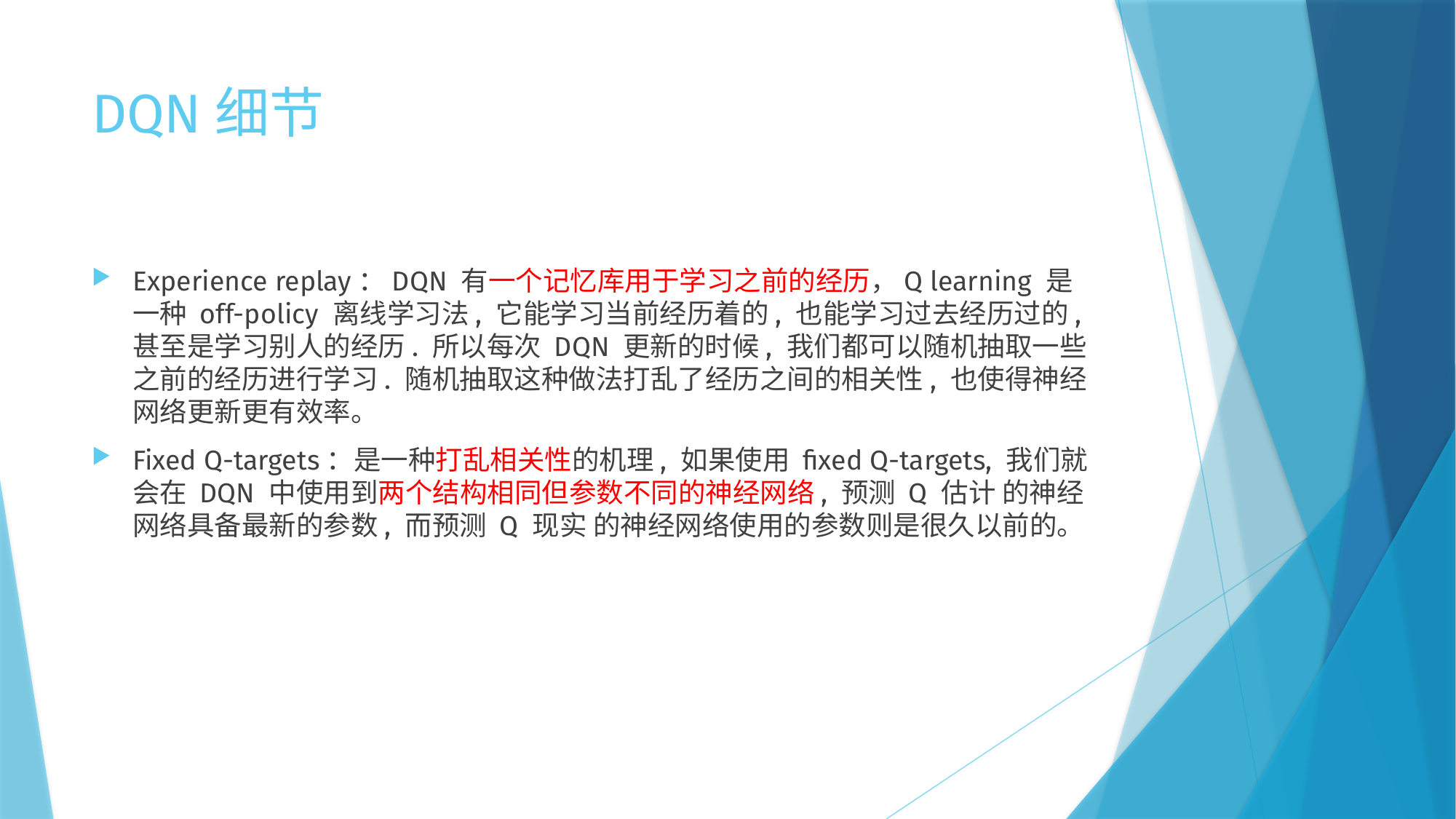

# DQN细节
Experience replay：DQN 有一个记忆库用于学习之前的经历，Q learning 是一种 off-policy 离线学习法, 它能学习当前经历着的, 也能学习过去经历过的, 甚至是学习别人的经历. 所以每次 DQN 更新的时候, 我们都可以随机抽取一些之前的经历进行学习. 随机抽取这种做法打乱了经历之间的相关性, 也使得神经网络更新更有效率。
Fixed Q-targets：是一种打乱相关性的机理, 如果使用 fixed Q-targets, 我们就会在 DQN 中使用到两个结构相同但参数不同的神经网络, 预测 Q 估计 的神经网络具备最新的参数, 而预测 Q 现实 的神经网络使用的参数则是很久以前的。